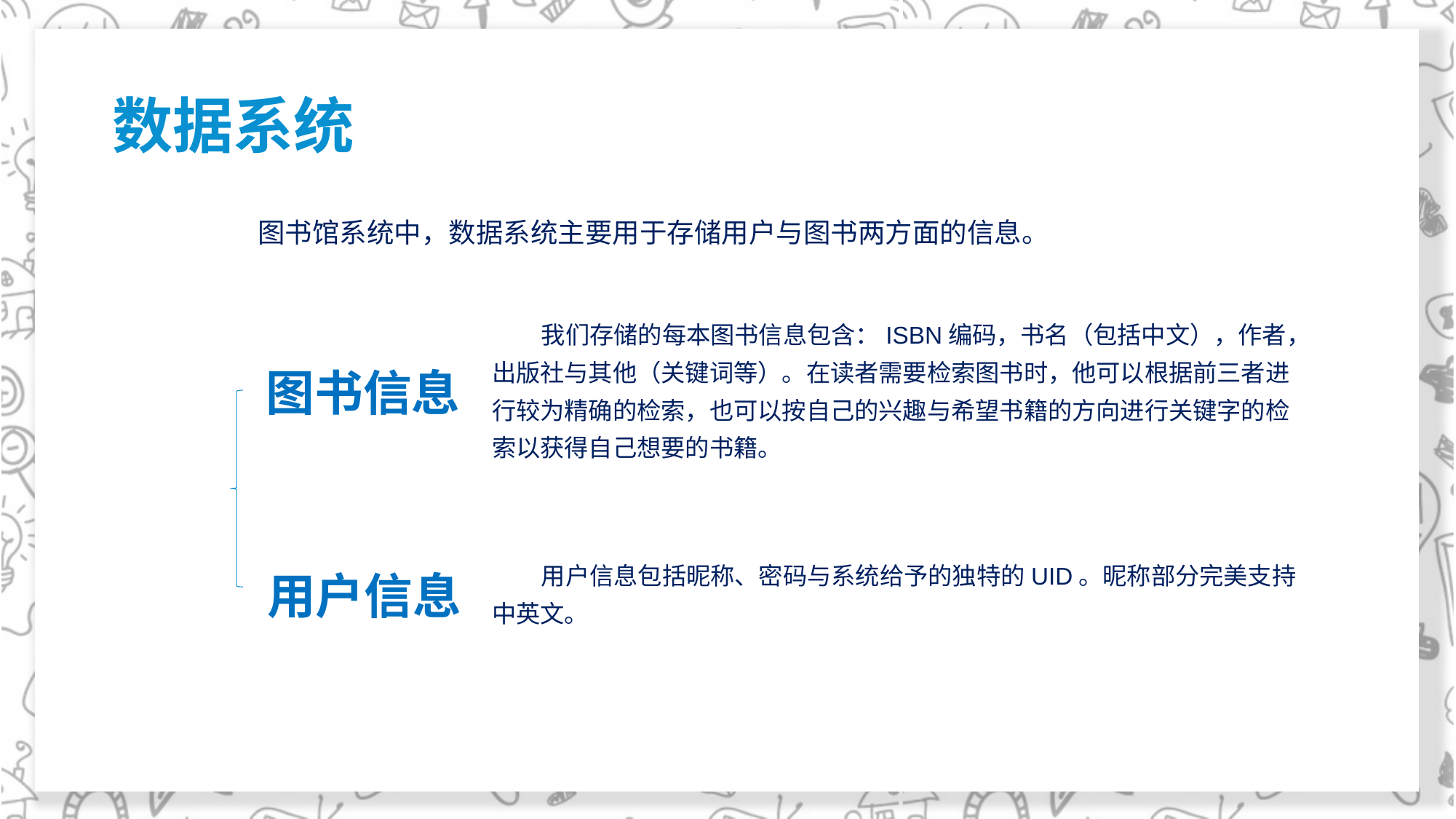

# 数据系统
        图书馆系统中，数据系统主要用于存储用户与图书两方面的信息。
        我们存储的每本图书信息包含：ISBN编码，书名（包括中文），作者，出版社与其他（关键词等）。在读者需要检索图书时，他可以根据前三者进行较为精确的检索，也可以按自己的兴趣与希望书籍的方向进行关键字的检索以获得自己想要的书籍。
图书信息

用户信息
        用户信息包括昵称、密码与系统给予的独特的UID。昵称部分完美支持中英文。